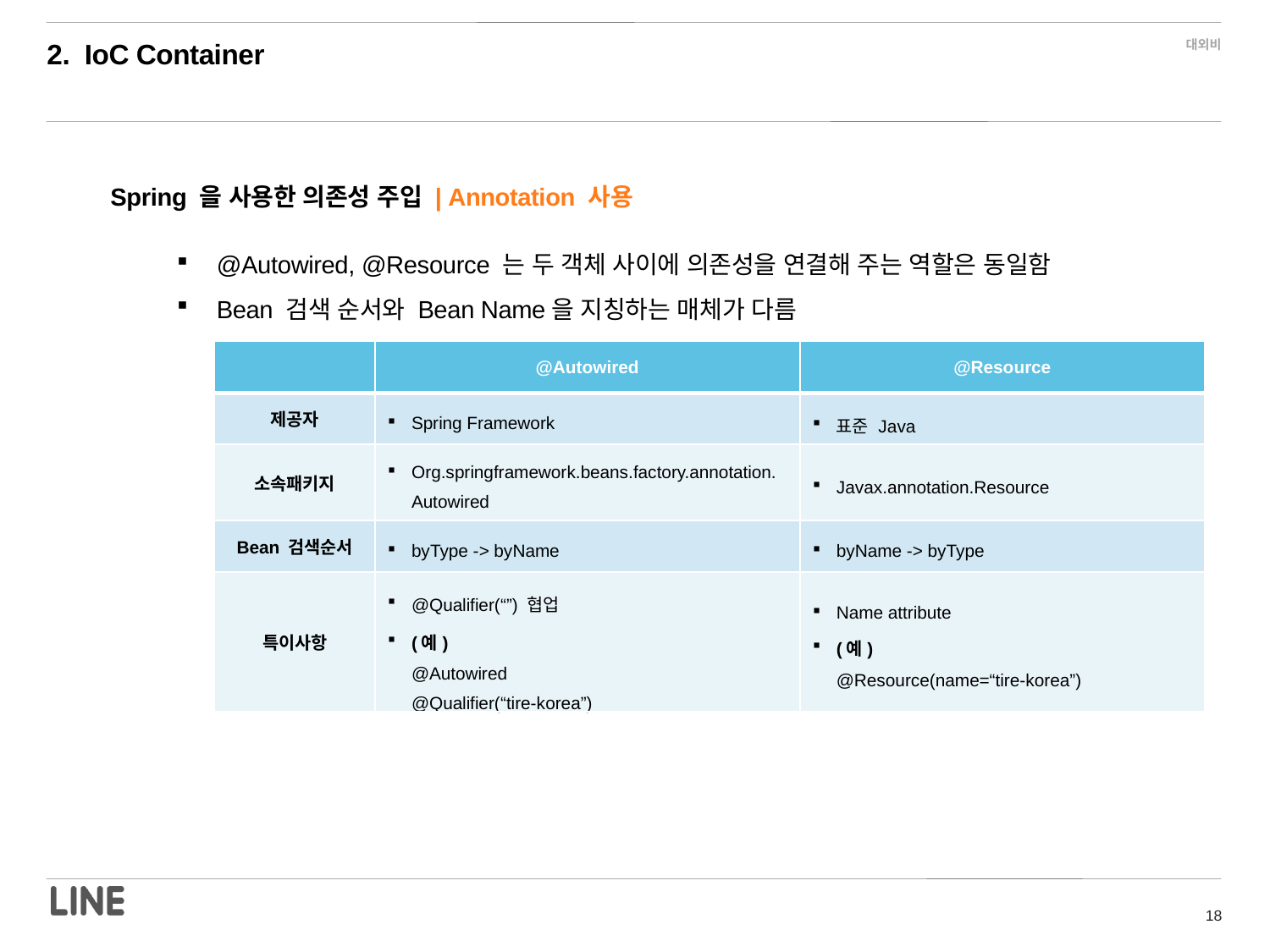

2.  IoC Container
Spring 을 사용한 의존성 주입 | Annotation 사용
@Autowired, @Resource 는 두 객체 사이에 의존성을 연결해 주는 역할은 동일함
Bean 검색 순서와 Bean Name을 지칭하는 매체가 다름
|  | @Autowired | @Resource |
| --- | --- | --- |
| 제공자 | Spring Framework | 표준 Java |
| 소속패키지 | Org.springframework.beans.factory.annotation.Autowired | Javax.annotation.Resource |
| Bean 검색순서 | byType -> byName | byName -> byType |
| 특이사항 | @Qualifier(“”) 협업 (예) @Autowired @Qualifier(“tire-korea”) | Name attribute (예) @Resource(name=“tire-korea”) |